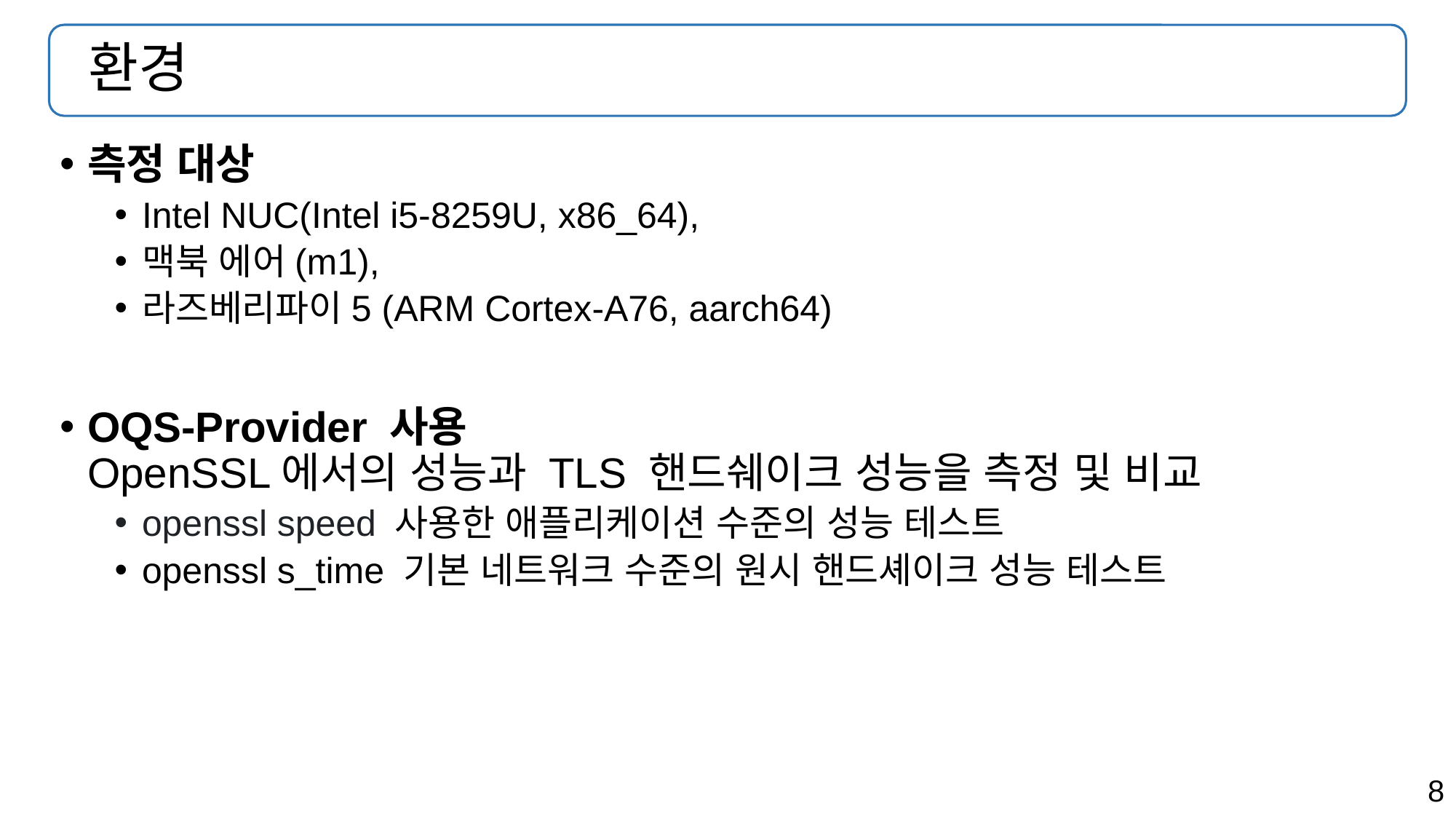

# 환경
측정 대상
Intel NUC(Intel i5-8259U, x86_64),
맥북 에어(m1),
라즈베리파이5 (ARM Cortex-A76, aarch64)

OQS-Provider 사용
OpenSSL에서의 성능과 TLS 핸드쉐이크 성능을 측정 및 비교
openssl speed 사용한 애플리케이션 수준의 성능 테스트
openssl s_time 기본 네트워크 수준의 원시 핸드셰이크 성능 테스트